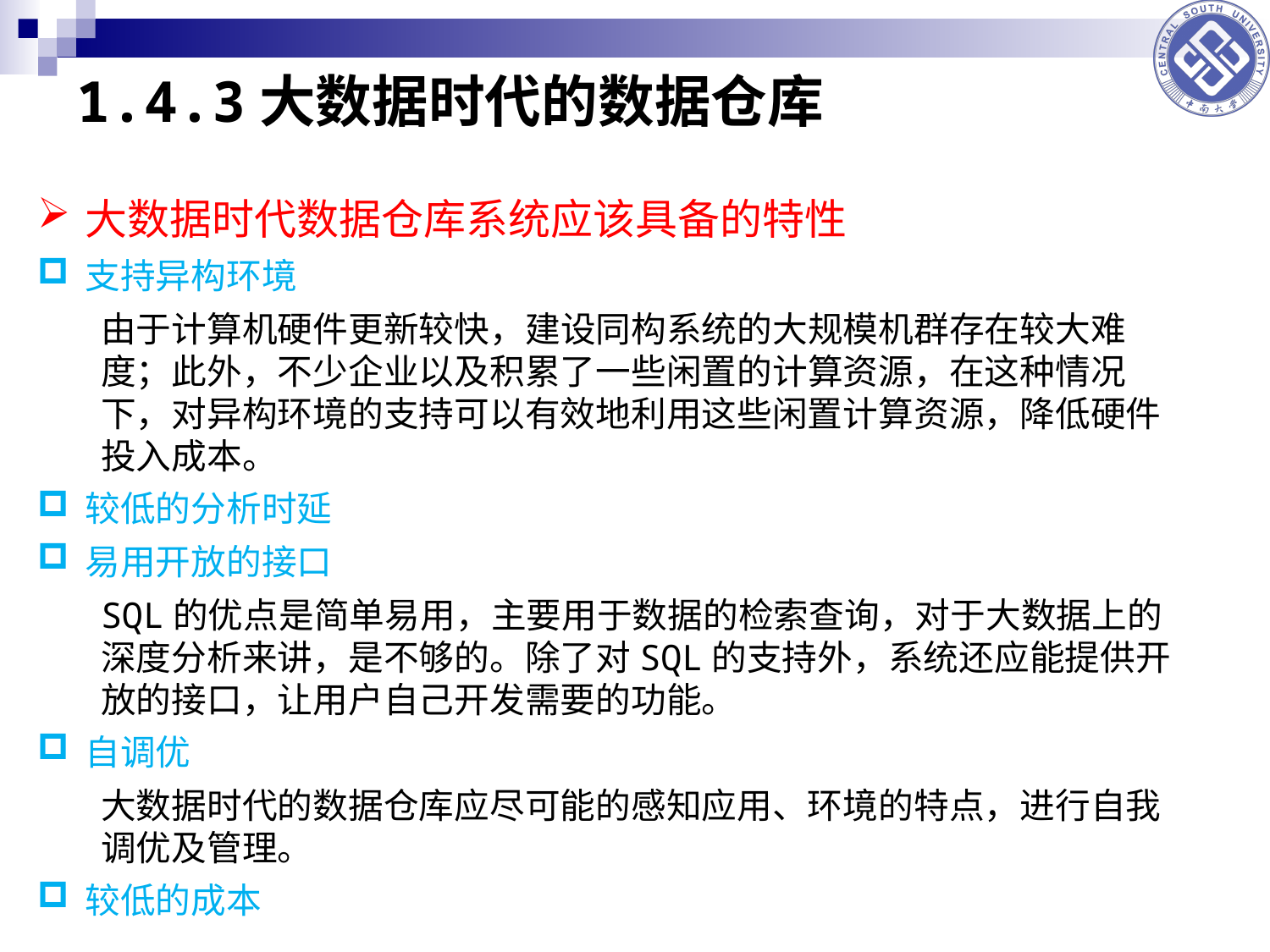

# 1.4.3大数据时代的数据仓库
大数据时代数据仓库系统应该具备的特性
支持异构环境
由于计算机硬件更新较快，建设同构系统的大规模机群存在较大难度；此外，不少企业以及积累了一些闲置的计算资源，在这种情况下，对异构环境的支持可以有效地利用这些闲置计算资源，降低硬件投入成本。
较低的分析时延
易用开放的接口
SQL的优点是简单易用，主要用于数据的检索查询，对于大数据上的深度分析来讲，是不够的。除了对SQL的支持外，系统还应能提供开放的接口，让用户自己开发需要的功能。
自调优
大数据时代的数据仓库应尽可能的感知应用、环境的特点，进行自我调优及管理。
较低的成本